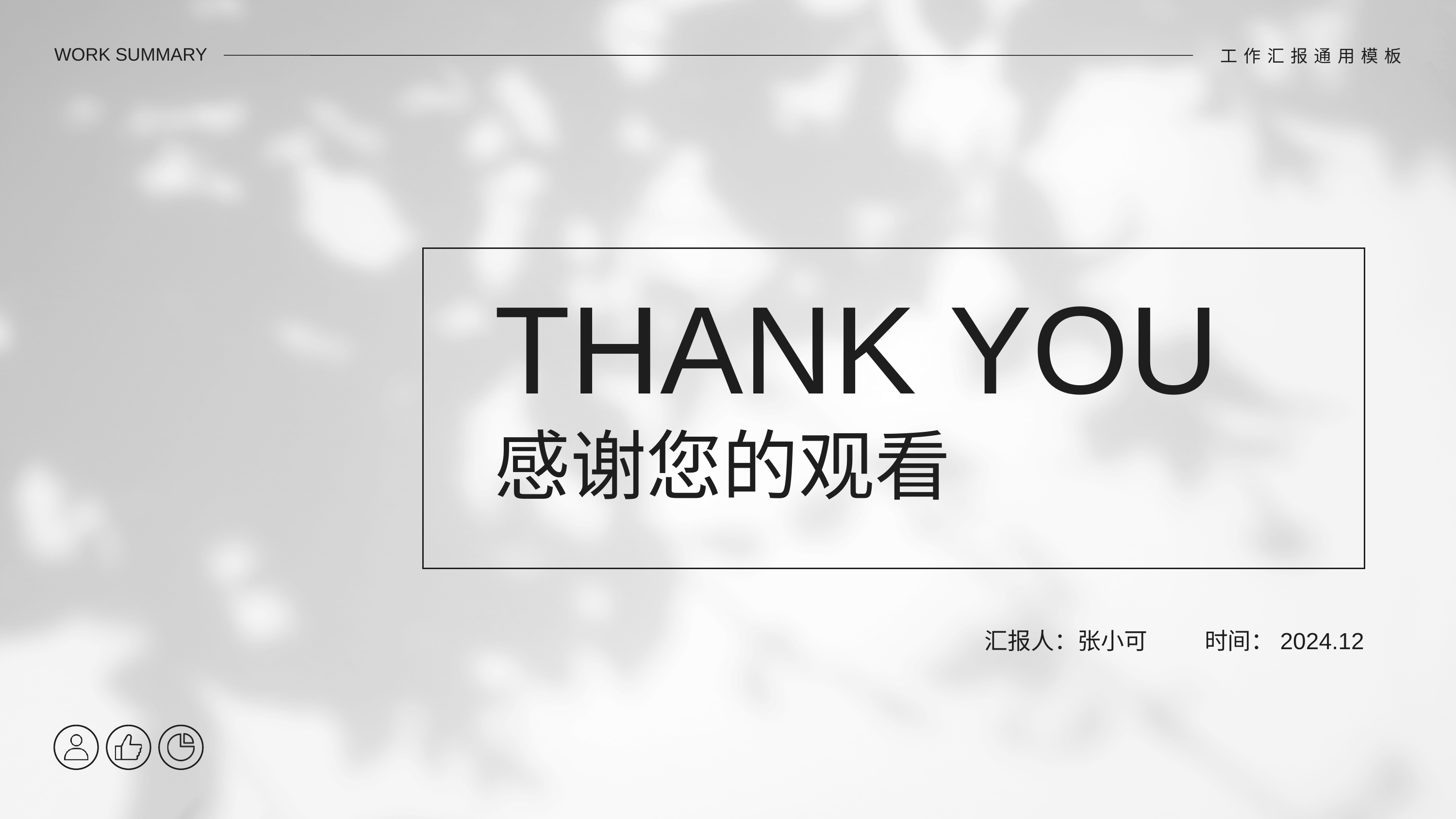

工作汇报通用模板
WORK SUMMARY

THANK YOU
感谢您的观看
汇报人：张小可
时间：2024.12